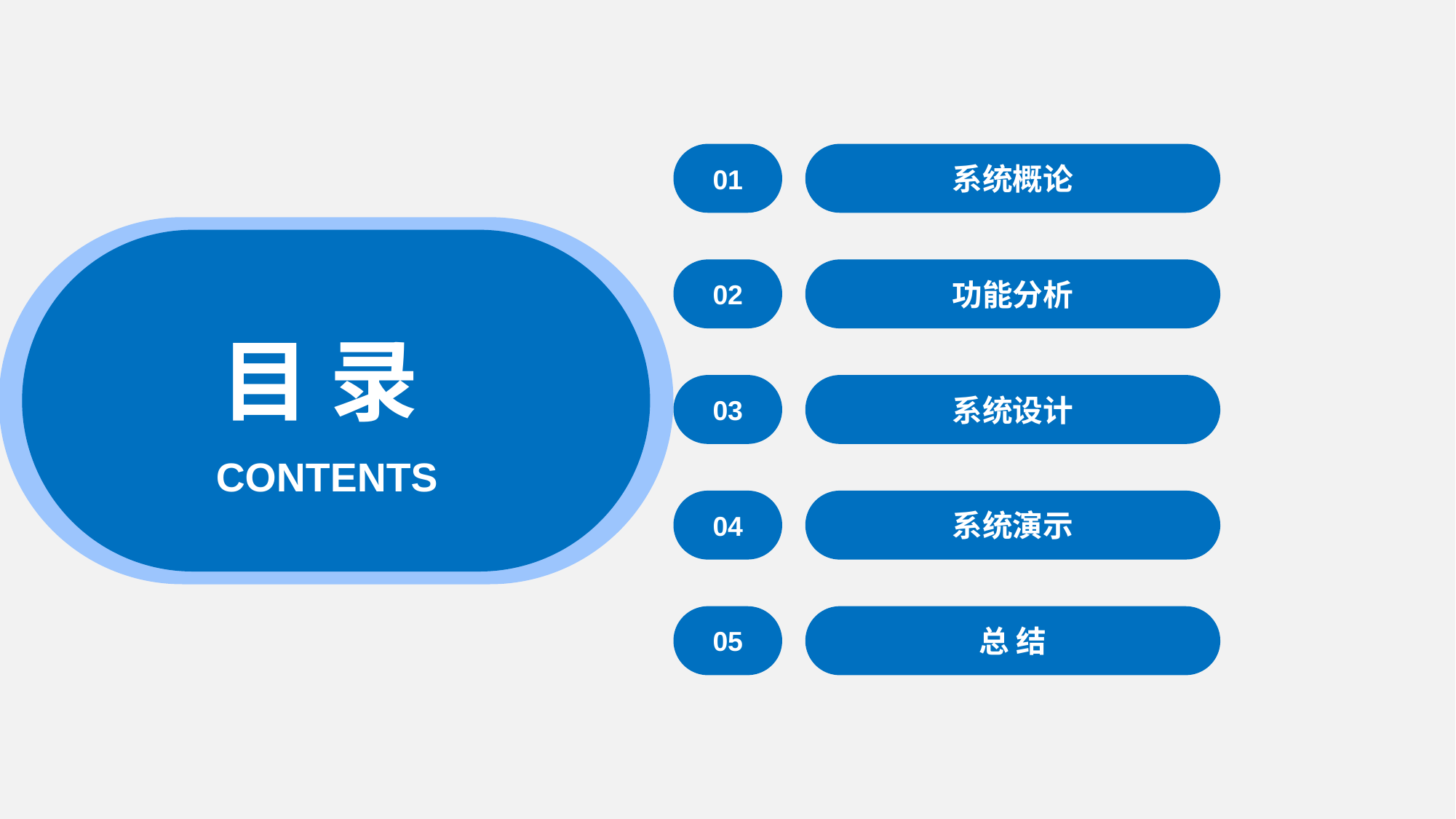

01
系统概论

02
功能分析
目 录
03
系统设计
CONTENTS
04
系统演示
05
总 结